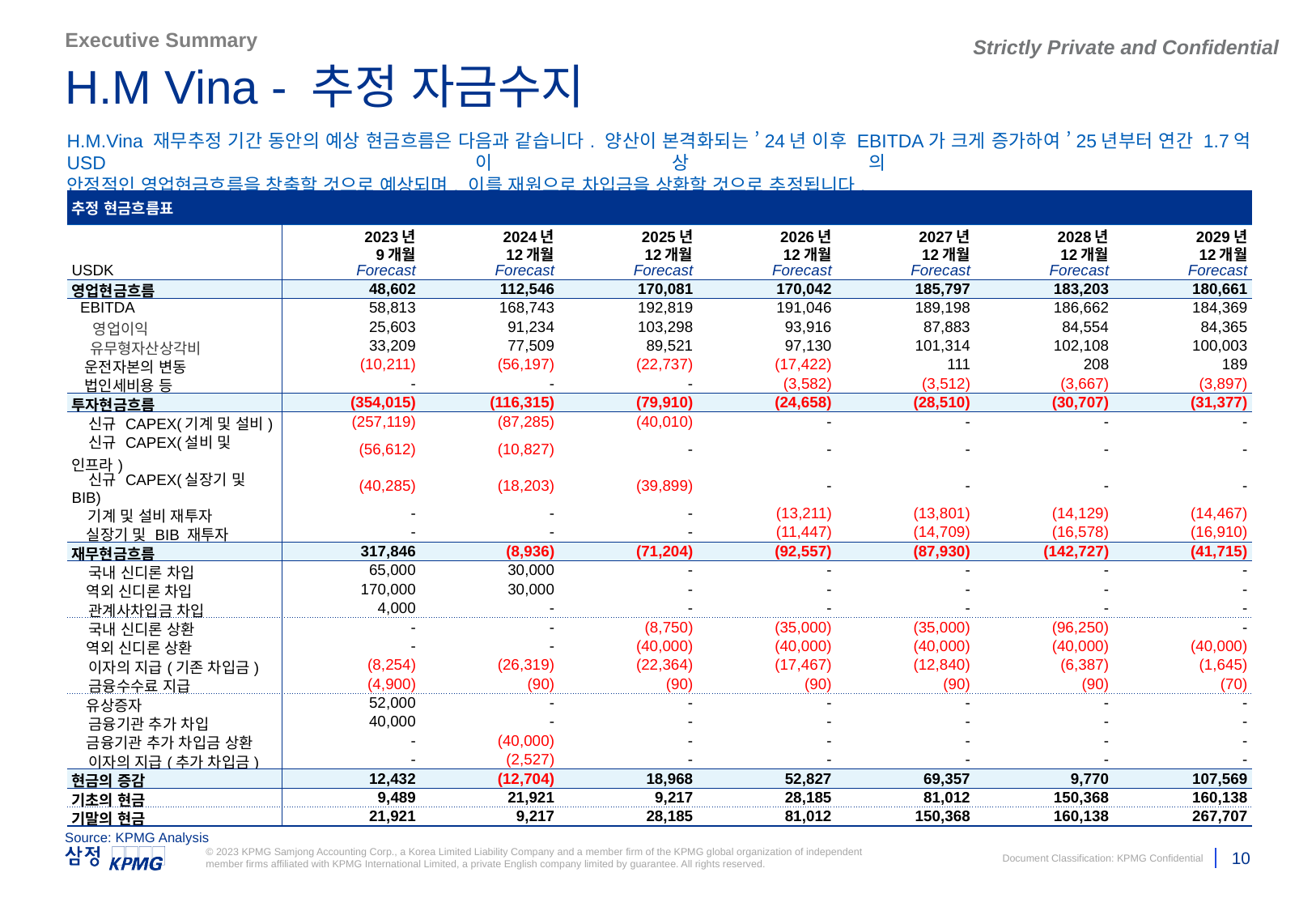

Executive Summary
H.M Vina - 추정 자금수지
H.M.Vina 재무추정 기간 동안의 예상 현금흐름은 다음과 같습니다. 양산이 본격화되는 ’24년 이후 EBITDA가 크게 증가하여 ’25년부터 연간 1.7억 USD 이상의
안정적인 영업현금흐름을 창출할 것으로 예상되며, 이를 재원으로 차입금을 상환할 것으로 추정됩니다.
| 추정 현금흐름표 |  |  |  |  |  |  |  |
| --- | --- | --- | --- | --- | --- | --- | --- |
|  | 2023년 | 2024년 | 2025년 | 2026년 | 2027년 | 2028년 | 2029년 |
|  | 9개월 | 12개월 | 12개월 | 12개월 | 12개월 | 12개월 | 12개월 |
| USDK | Forecast | Forecast | Forecast | Forecast | Forecast | Forecast | Forecast |
| 영업현금흐름 | 48,602 | 112,546 | 170,081 | 170,042 | 185,797 | 183,203 | 180,661 |
| EBITDA | 58,813 | 168,743 | 192,819 | 191,046 | 189,198 | 186,662 | 184,369 |
| 영업이익 | 25,603 | 91,234 | 103,298 | 93,916 | 87,883 | 84,554 | 84,365 |
| 유무형자산상각비 | 33,209 | 77,509 | 89,521 | 97,130 | 101,314 | 102,108 | 100,003 |
| 운전자본의 변동 | (10,211) | (56,197) | (22,737) | (17,422) | 111 | 208 | 189 |
| 법인세비용 등 | - | - | - | (3,582) | (3,512) | (3,667) | (3,897) |
| 투자현금흐름 | (354,015) | (116,315) | (79,910) | (24,658) | (28,510) | (30,707) | (31,377) |
| 신규 CAPEX(기계 및 설비) | (257,119) | (87,285) | (40,010) | - | - | - | - |
| 신규 CAPEX(설비 및 인프라) | (56,612) | (10,827) | - | - | - | - | - |
| 신규 CAPEX(실장기 및 BIB) | (40,285) | (18,203) | (39,899) | - | - | - | - |
| 기계 및 설비 재투자 | - | - | - | (13,211) | (13,801) | (14,129) | (14,467) |
| 실장기 및 BIB 재투자 | - | - | - | (11,447) | (14,709) | (16,578) | (16,910) |
| 재무현금흐름 | 317,846 | (8,936) | (71,204) | (92,557) | (87,930) | (142,727) | (41,715) |
| 국내 신디론 차입 | 65,000 | 30,000 | - | - | - | - | - |
| 역외 신디론 차입 | 170,000 | 30,000 | - | - | - | - | - |
| 관계사차입금 차입 | 4,000 | - | - | - | - | - | - |
| 국내 신디론 상환 | - | - | (8,750) | (35,000) | (35,000) | (96,250) | - |
| 역외 신디론 상환 | - | - | (40,000) | (40,000) | (40,000) | (40,000) | (40,000) |
| 이자의 지급(기존 차입금) | (8,254) | (26,319) | (22,364) | (17,467) | (12,840) | (6,387) | (1,645) |
| 금융수수료 지급 | (4,900) | (90) | (90) | (90) | (90) | (90) | (70) |
| 유상증자 | 52,000 | - | - | - | - | - | - |
| 금융기관 추가 차입 | 40,000 | - | - | - | - | - | - |
| 금융기관 추가 차입금 상환 | - | (40,000) | - | - | - | - | - |
| 이자의 지급(추가 차입금) | - | (2,527) | - | - | - | - | - |
| 현금의 증감 | 12,432 | (12,704) | 18,968 | 52,827 | 69,357 | 9,770 | 107,569 |
| 기초의 현금 | 9,489 | 21,921 | 9,217 | 28,185 | 81,012 | 150,368 | 160,138 |
| 기말의 현금 | 21,921 | 9,217 | 28,185 | 81,012 | 150,368 | 160,138 | 267,707 |
Source: KPMG Analysis